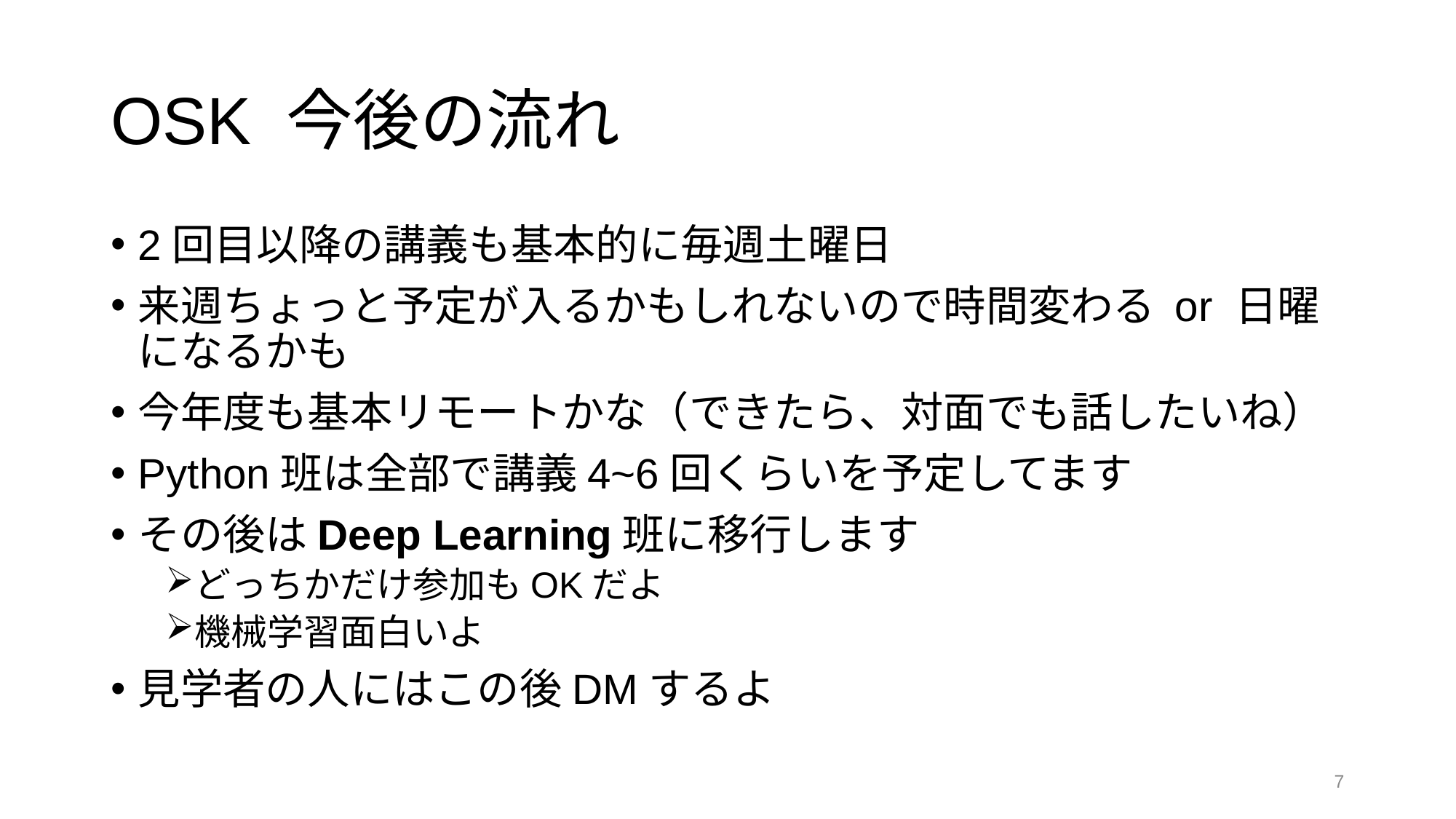

# OSK 今後の流れ
2回目以降の講義も基本的に毎週土曜日
来週ちょっと予定が入るかもしれないので時間変わる or 日曜になるかも
今年度も基本リモートかな（できたら、対面でも話したいね）
Python班は全部で講義4~6回くらいを予定してます
その後はDeep Learning班に移行します
どっちかだけ参加もOKだよ
機械学習面白いよ
見学者の人にはこの後DMするよ
7